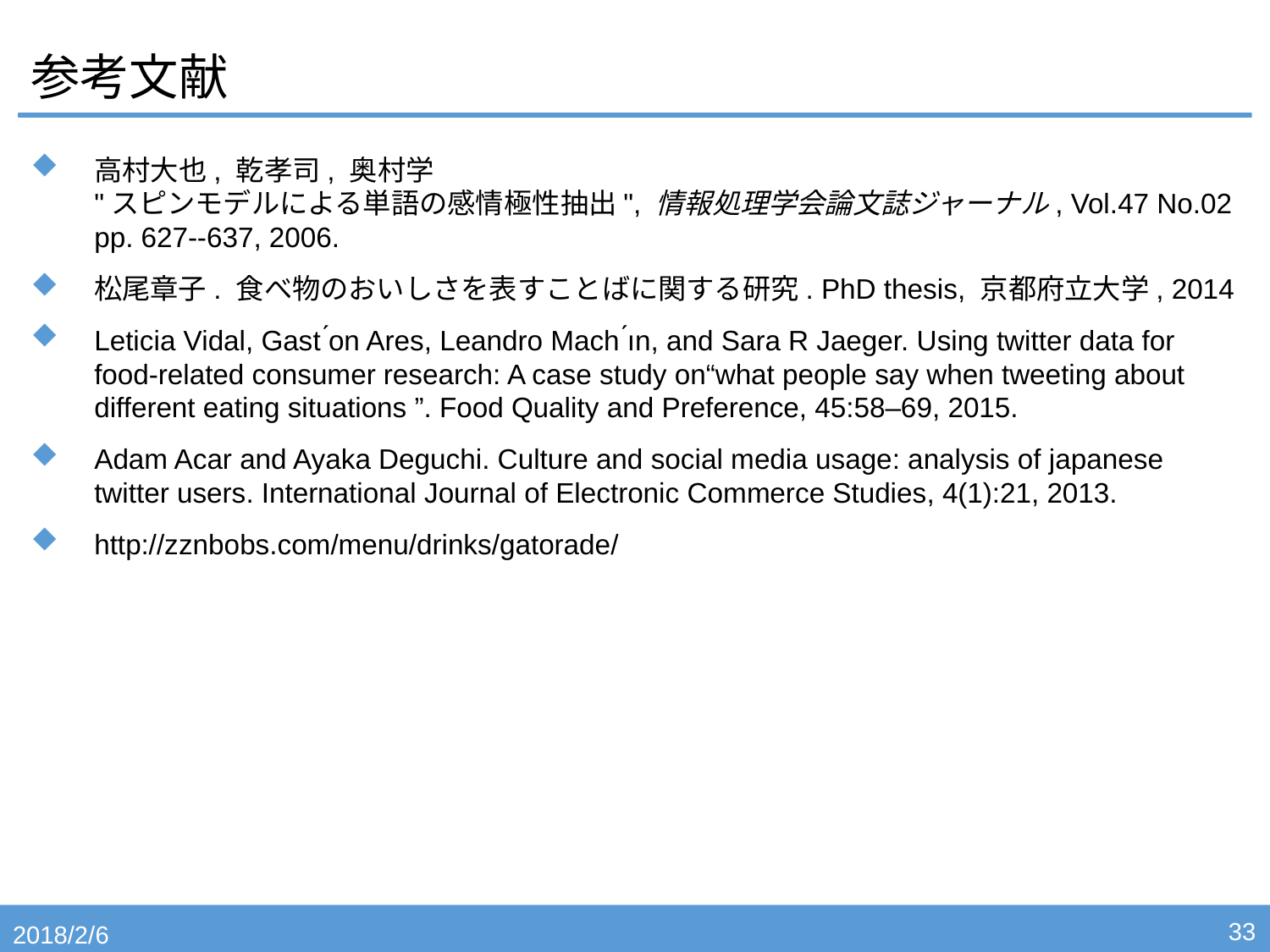

# 参考文献
高村大也, 乾孝司, 奥村学
"スピンモデルによる単語の感情極性抽出", 情報処理学会論文誌ジャーナル, Vol.47 No.02 pp. 627--637, 2006.
松尾章子. 食べ物のおいしさを表すことばに関する研究. PhD thesis, 京都府立大学, 2014
Leticia Vidal, Gast ́on Ares, Leandro Mach ́ın, and Sara R Jaeger. Using twitter data for food-related consumer research: A case study on“what people say when tweeting about different eating situations ”. Food Quality and Preference, 45:58–69, 2015.
Adam Acar and Ayaka Deguchi. Culture and social media usage: analysis of japanese twitter users. International Journal of Electronic Commerce Studies, 4(1):21, 2013.
http://zznbobs.com/menu/drinks/gatorade/

2018/2/6
33